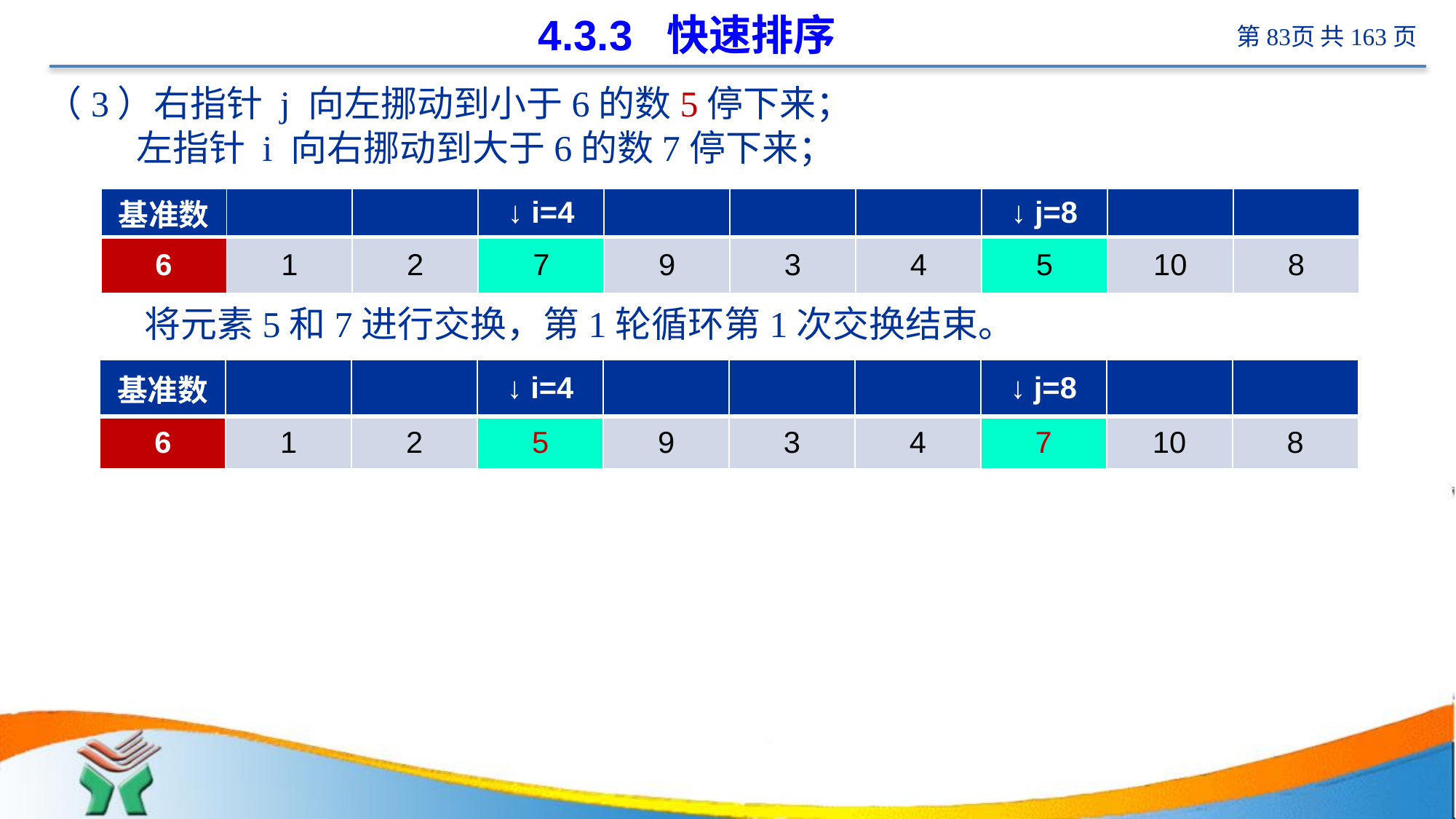

# 4.3.3  快速排序
（3）右指针 j 向左挪动到小于6的数5停下来；
          左指针 i 向右挪动到大于6的数7停下来；

           将元素5和7进行交换，第1轮循环第1次交换结束。

| 基准数 |  |  | ↓ i=4 |  |  |  | ↓ j=8 |  |  |
| --- | --- | --- | --- | --- | --- | --- | --- | --- | --- |
| 6 | 1 | 2 | 7 | 9 | 3 | 4 | 5 | 10 | 8 |
| 基准数 |  |  | ↓ i=4 |  |  |  | ↓ j=8 |  |  |
| --- | --- | --- | --- | --- | --- | --- | --- | --- | --- |
| 6 | 1 | 2 | 5 | 9 | 3 | 4 | 7 | 10 | 8 |